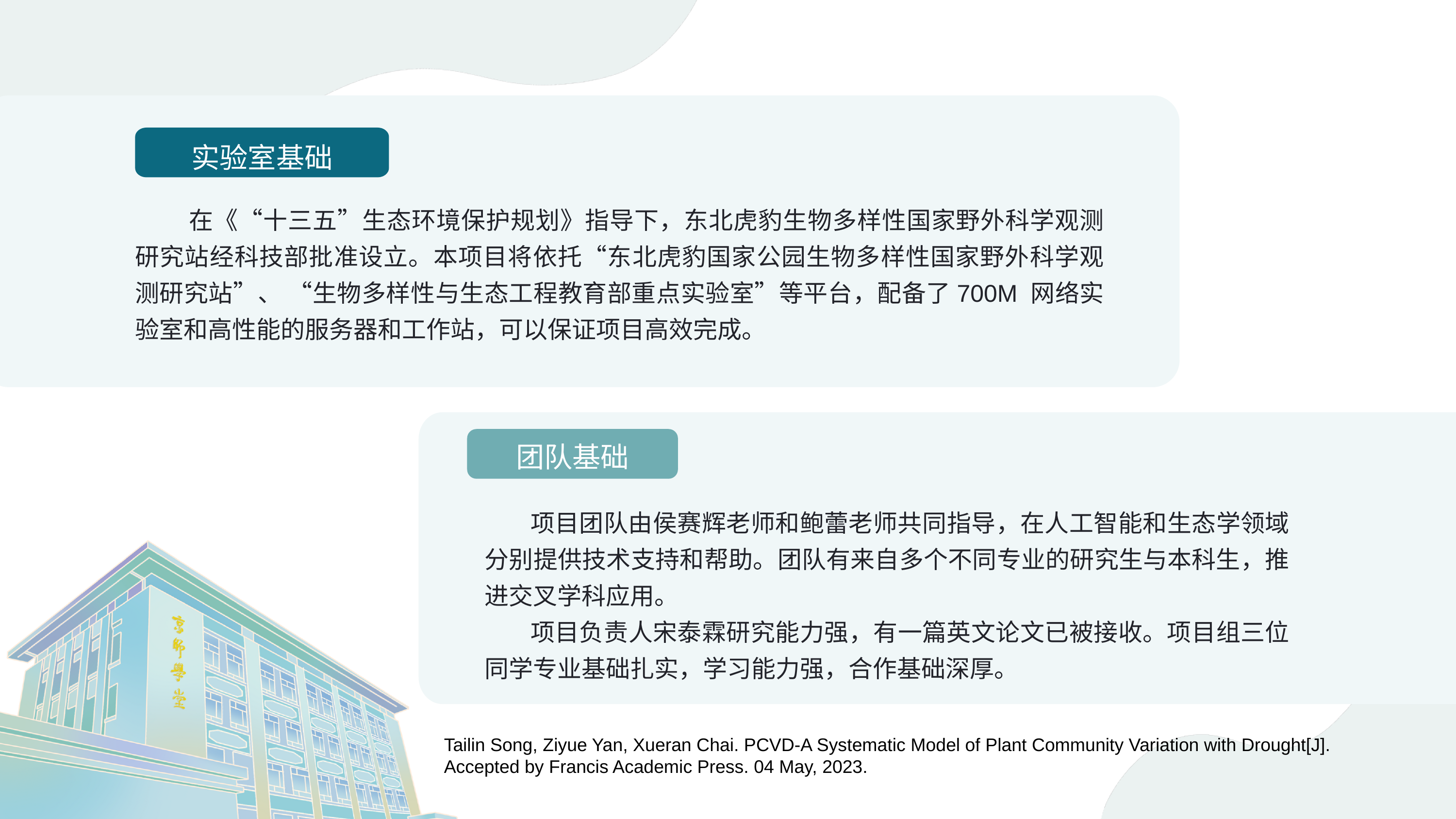

实验室基础
        在《“十三五”生态环境保护规划》指导下，东北虎豹生物多样性国家野外科学观测研究站经科技部批准设立。本项目将依托“东北虎豹国家公园生物多样性国家野外科学观测研究站”、 “生物多样性与生态工程教育部重点实验室”等平台，配备了700M 网络实验室和高性能的服务器和工作站，可以保证项目高效完成。

团队基础
       项目团队由侯赛辉老师和鲍蕾老师共同指导，在人工智能和生态学领域分别提供技术支持和帮助。团队有来自多个不同专业的研究生与本科生，推进交叉学科应用。
       项目负责人宋泰霖研究能力强，有一篇英文论文已被接收。项目组三位同学专业基础扎实，学习能力强，合作基础深厚。

Tailin Song, Ziyue Yan, Xueran Chai. PCVD-A Systematic Model of Plant Community Variation with Drought[J].
Accepted by Francis Academic Press. 04 May, 2023.